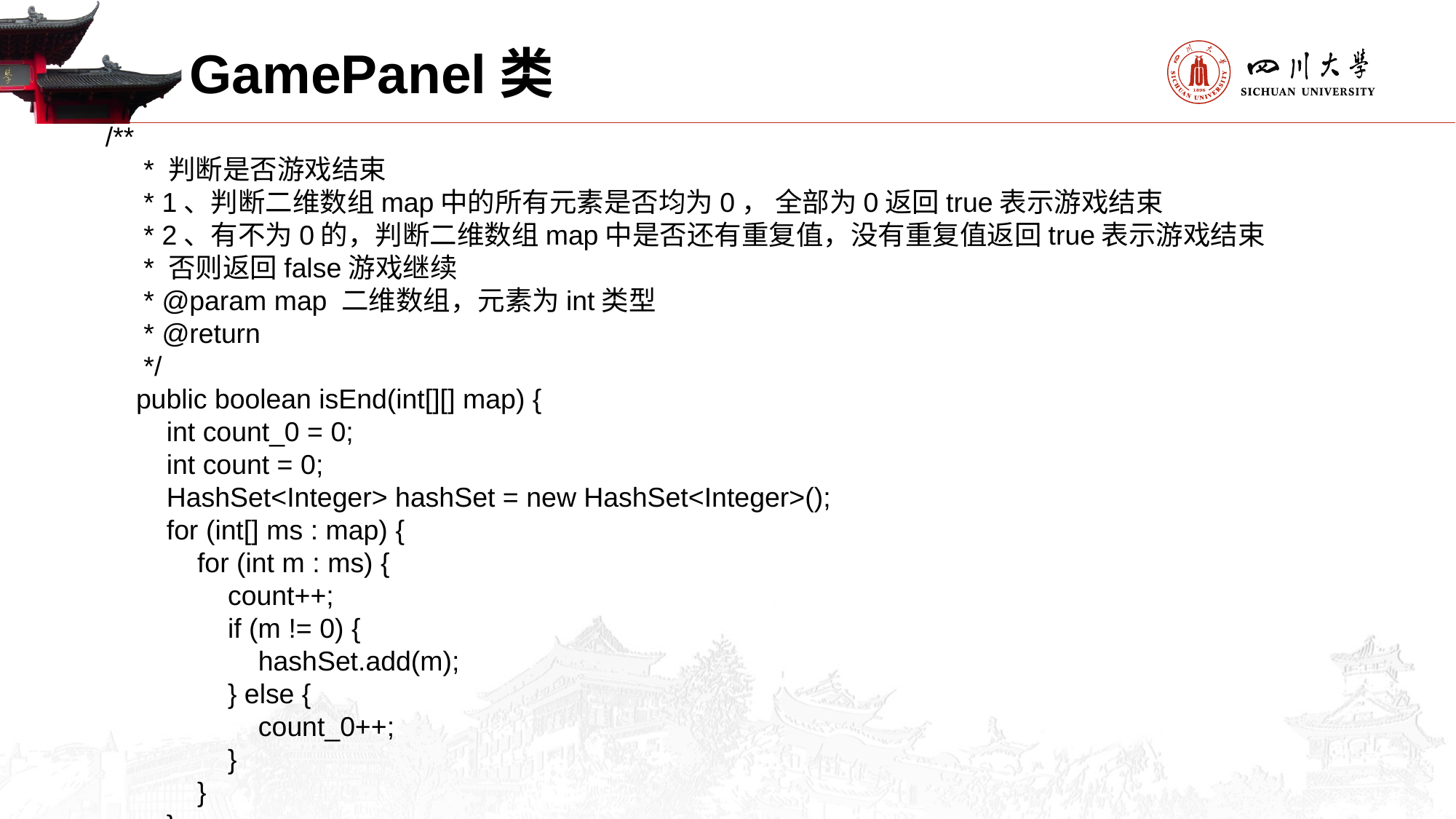

GamePanel类

/**
     * 判断是否游戏结束
     * 1、判断二维数组map中的所有元素是否均为0， 全部为0返回true表示游戏结束
     * 2、有不为0的，判断二维数组map中是否还有重复值，没有重复值返回true表示游戏结束
     * 否则返回false游戏继续
     * @param map 二维数组，元素为int类型
     * @return
     */
    public boolean isEnd(int[][] map) {
        int count_0 = 0;
        int count = 0;
        HashSet<Integer> hashSet = new HashSet<Integer>();
        for (int[] ms : map) {
            for (int m : ms) {
                count++;
                if (m != 0) {
                    hashSet.add(m);
                } else {
                    count_0++;
                }
            }
        }